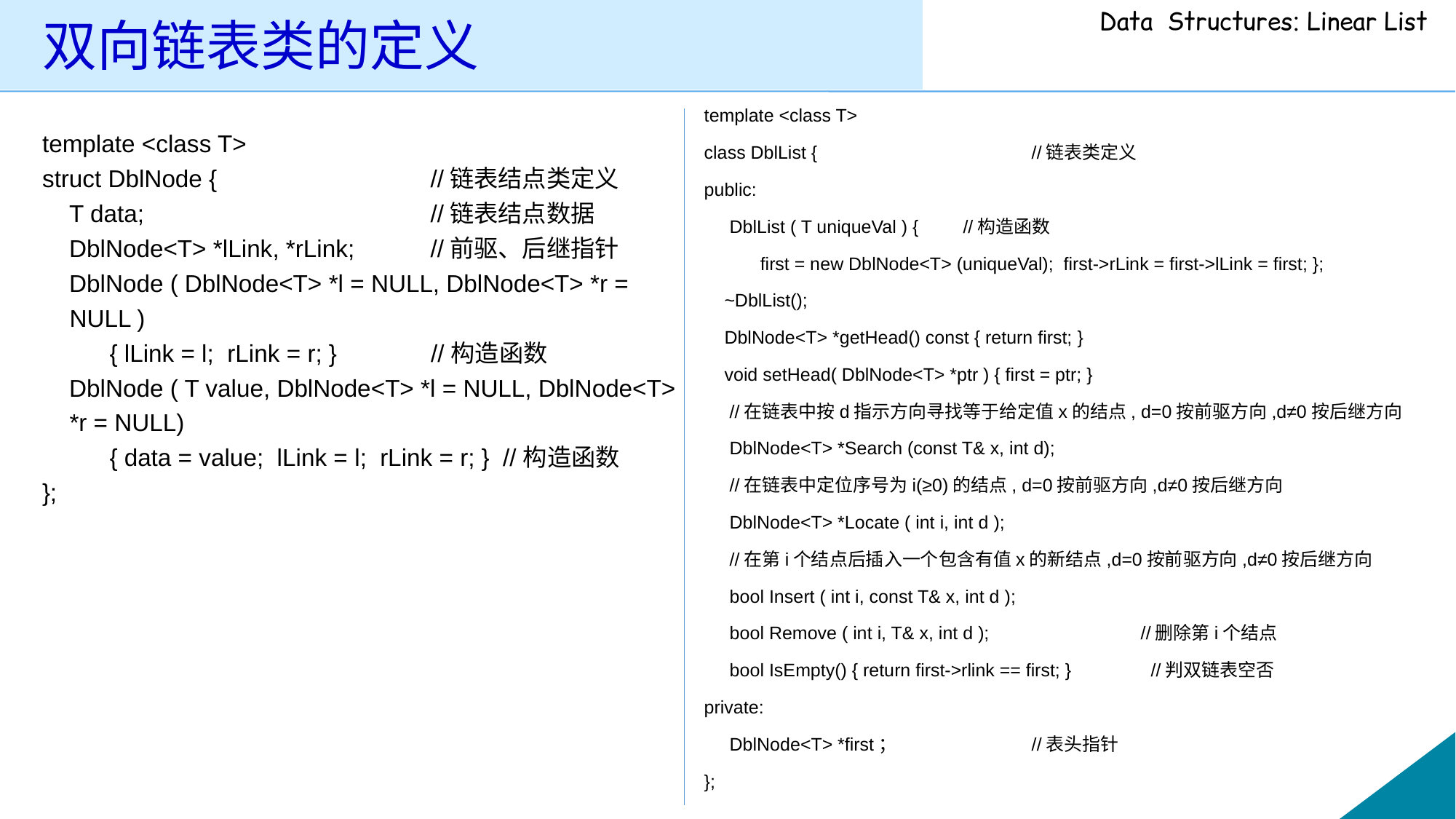

# 双向链表类的定义
template <class T>
class DblList {		//链表类定义
public:
     DblList ( T uniqueVal ) {	        //构造函数
           first = new DblNode<T> (uniqueVal);  first->rLink = first->lLink = first; };
    ~DblList();
    DblNode<T> *getHead() const { return first; }
    void setHead( DblNode<T> *ptr ) { first = ptr; }
     //在链表中按d指示方向寻找等于给定值x的结点, d=0按前驱方向,d≠0按后继方向
     DblNode<T> *Search (const T& x, int d);
     //在链表中定位序号为i(≥0)的结点, d=0按前驱方向,d≠0按后继方向
     DblNode<T> *Locate ( int i, int d );
     //在第i个结点后插入一个包含有值x的新结点,d=0按前驱方向,d≠0按后继方向
     bool Insert ( int i, const T& x, int d );
     bool Remove ( int i, T& x, int d );   		//删除第i个结点
     bool IsEmpty() { return first->rlink == first; }	  //判双链表空否
private:
     DblNode<T> *first；                 	//表头指针
};

template <class T>
struct DblNode {		     //链表结点类定义
    T data;			     //链表结点数据
    DblNode<T> *lLink, *rLink;	     //前驱、后继指针
    DblNode ( DblNode<T> *l = NULL, DblNode<T> *r = NULL )
          { lLink = l;  rLink = r; }              //构造函数
    DblNode ( T value, DblNode<T> *l = NULL, DblNode<T> *r = NULL)
          { data = value;  lLink = l;  rLink = r; }  //构造函数
};